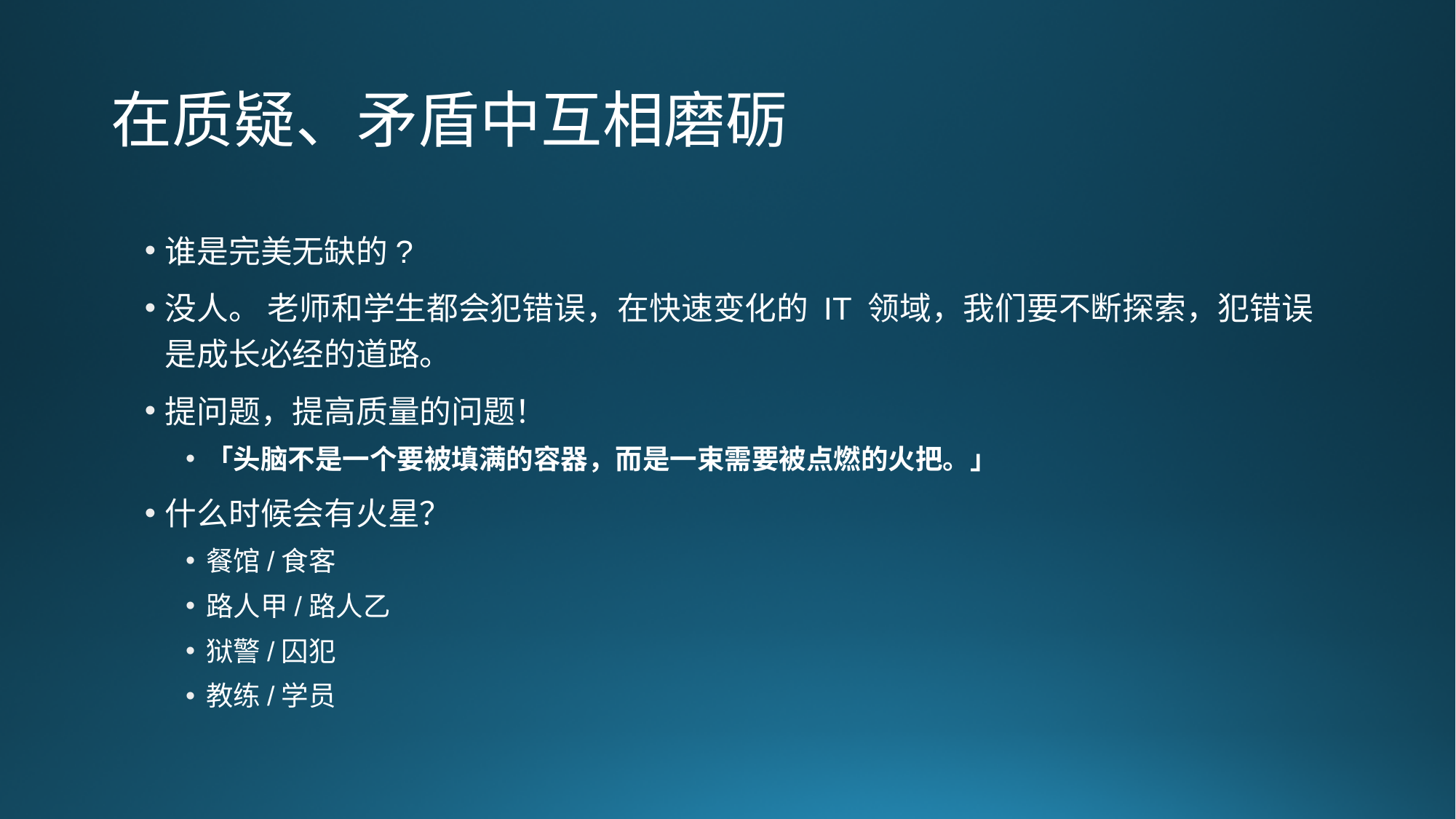

# 在质疑、矛盾中互相磨砺
谁是完美无缺的?
没人。 老师和学生都会犯错误，在快速变化的 IT 领域，我们要不断探索，犯错误是成长必经的道路。
提问题，提高质量的问题！
「头脑不是一个要被填满的容器，而是一束需要被点燃的火把。」
什么时候会有火星？
餐馆/食客
路人甲/路人乙
狱警/囚犯
教练/学员